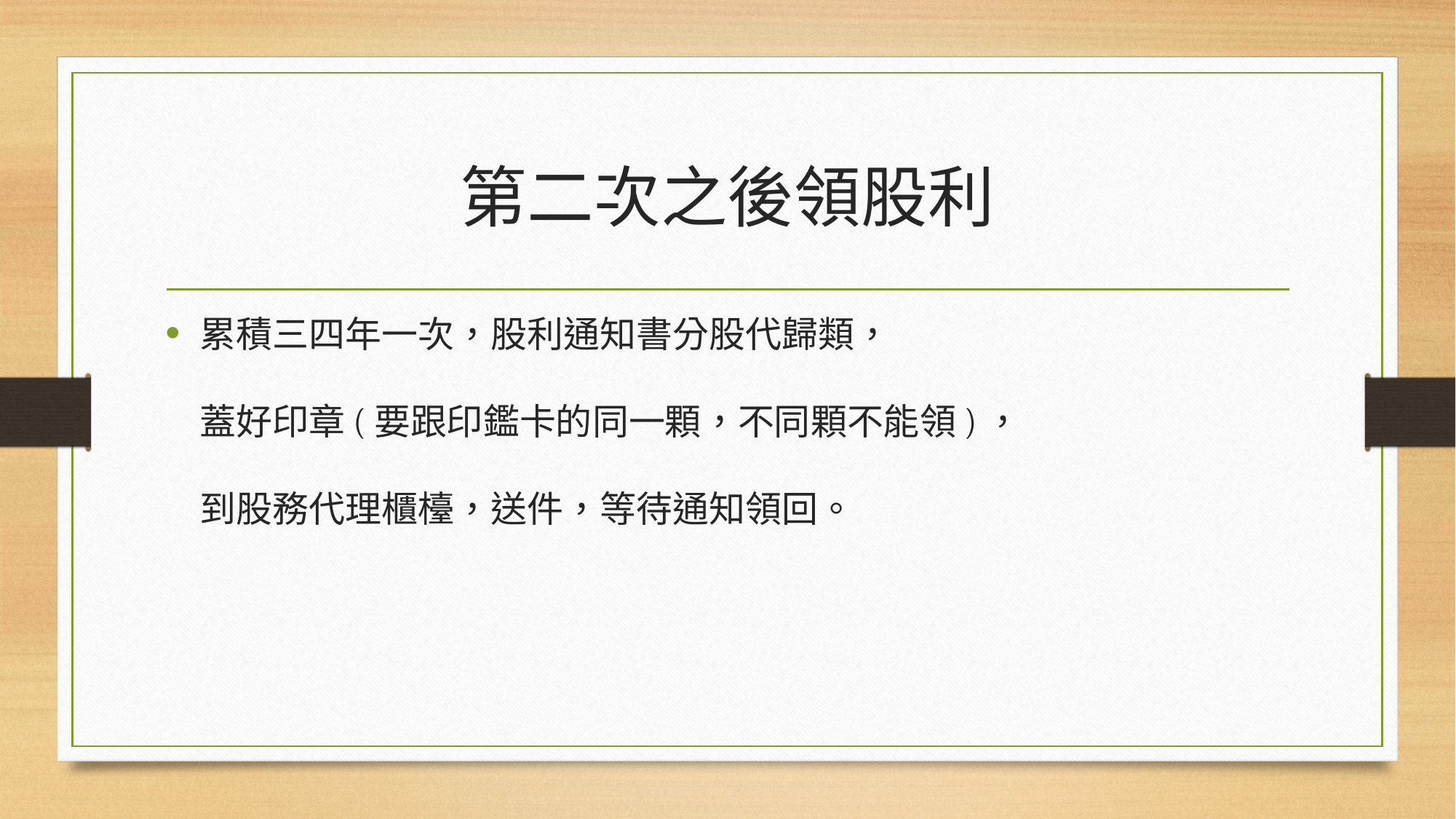

# 第二次之後領股利
累積三四年一次，股利通知書分股代歸類，
蓋好印章(要跟印鑑卡的同一顆，不同顆不能領)，
到股務代理櫃檯，送件，等待通知領回。